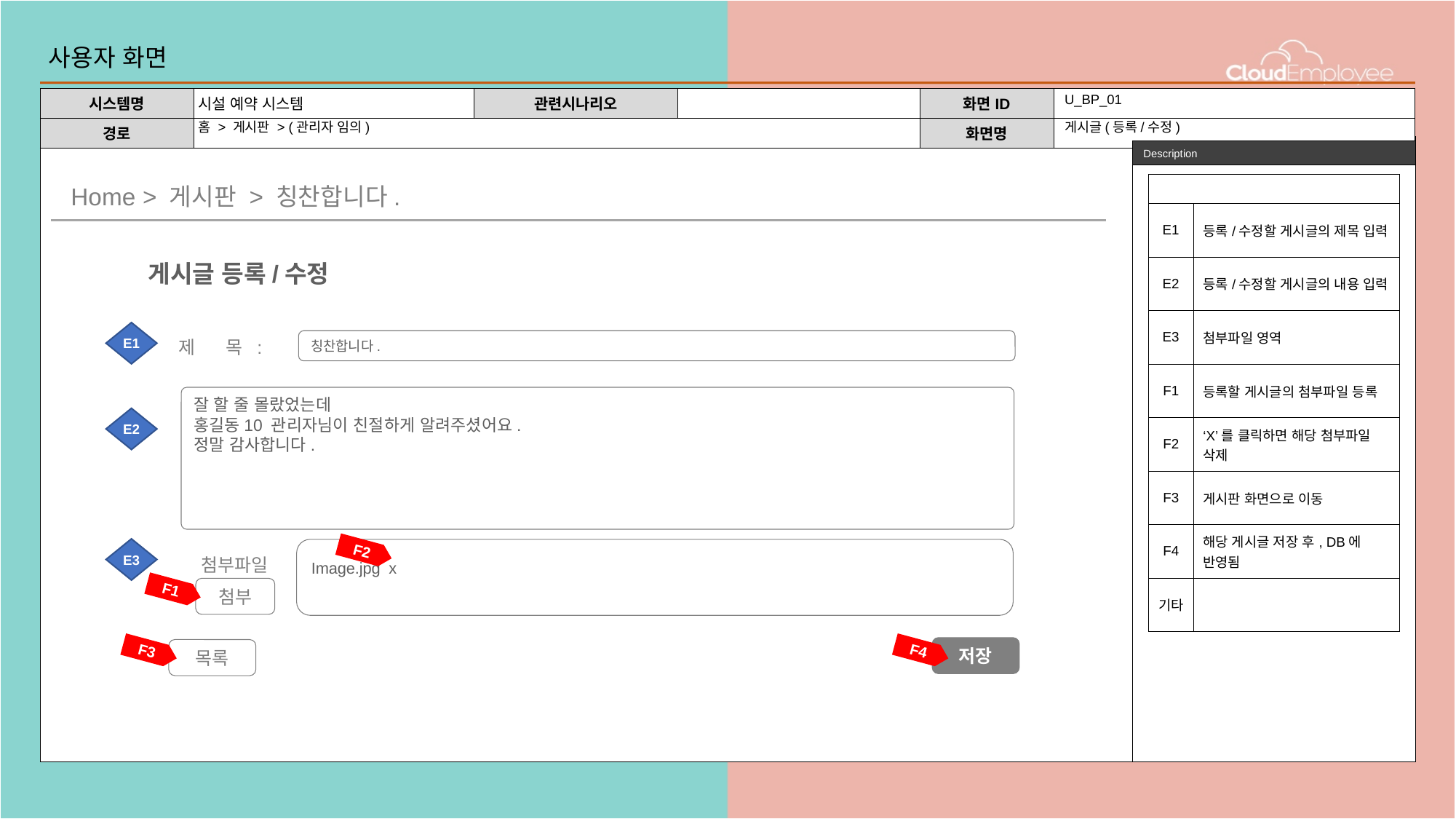

# 사용자 화면

U_BP_01
홈 > 게시판 > (관리자 임의)
게시글(등록/수정)

|  |  |
| --- | --- |
| E1 | 등록/수정할 게시글의 제목 입력 |
| E2 | 등록/수정할 게시글의 내용 입력 |
| E3 | 첨부파일 영역 |
| F1 | 등록할 게시글의 첨부파일 등록 |
| F2 | ‘X’를 클릭하면 해당 첨부파일 삭제 |
| F3 | 게시판 화면으로 이동 |
| F4 | 해당 게시글 저장 후, DB에 반영됨 |
| 기타 |  |
Home > 게시판 > 칭찬합니다.

게시글 등록/수정
E1
제      목  :
칭찬합니다.
잘 할 줄 몰랐었는데
홍길동10 관리자님이 친절하게 알려주셨어요.
정말 감사합니다.
E2
E3
F2
Image.jpg  x

첨부파일
F1
첨부
저장
목록
F4
F3